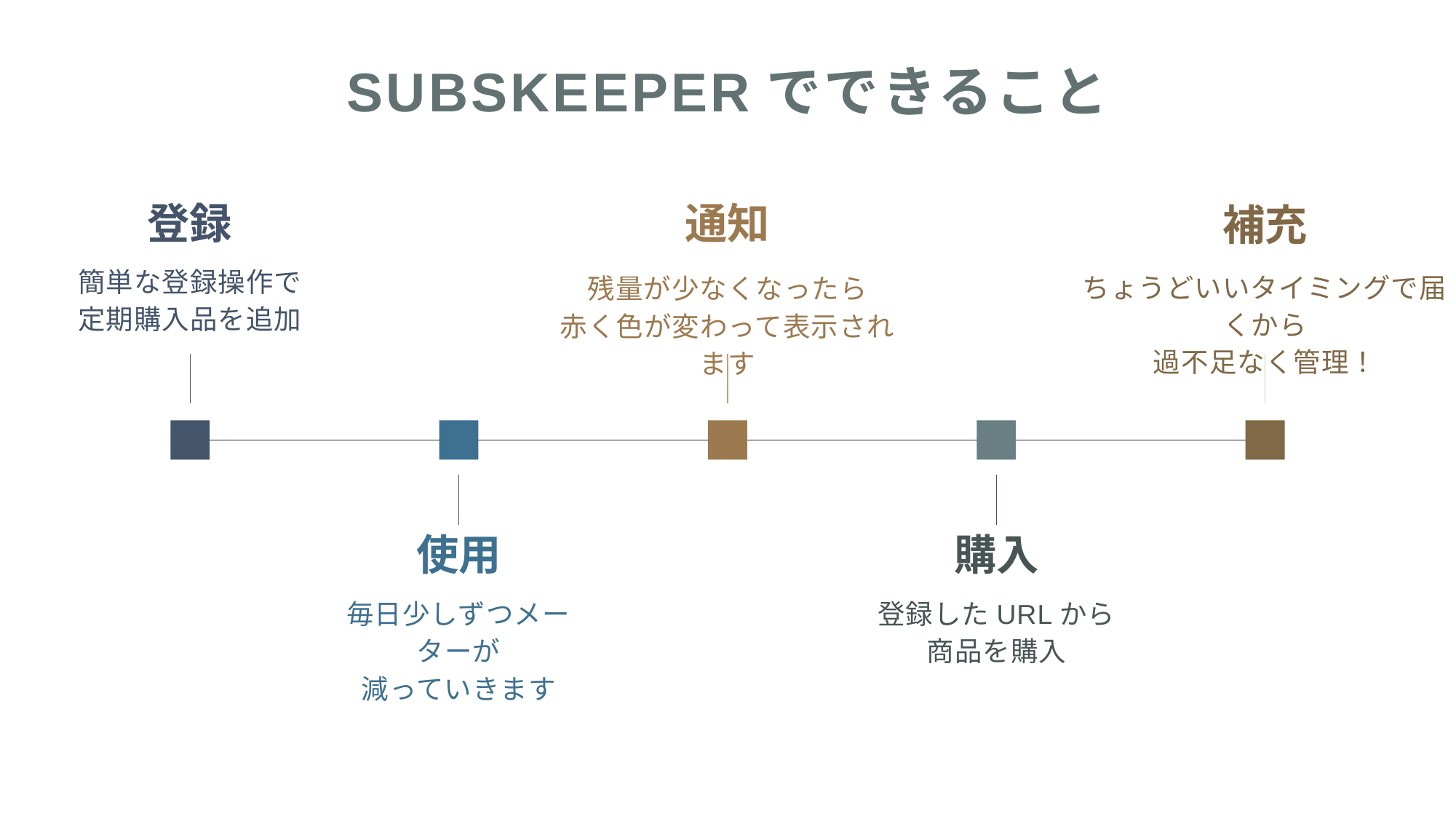

# Subskeeperでできること
登録
通知
補充
簡単な登録操作で
定期購入品を追加
ちょうどいいタイミングで届くから
過不足なく管理！
残量が少なくなったら
赤く色が変わって表示されます

使用
購入
毎日少しずつメーターが
減っていきます
登録したURLから
商品を購入